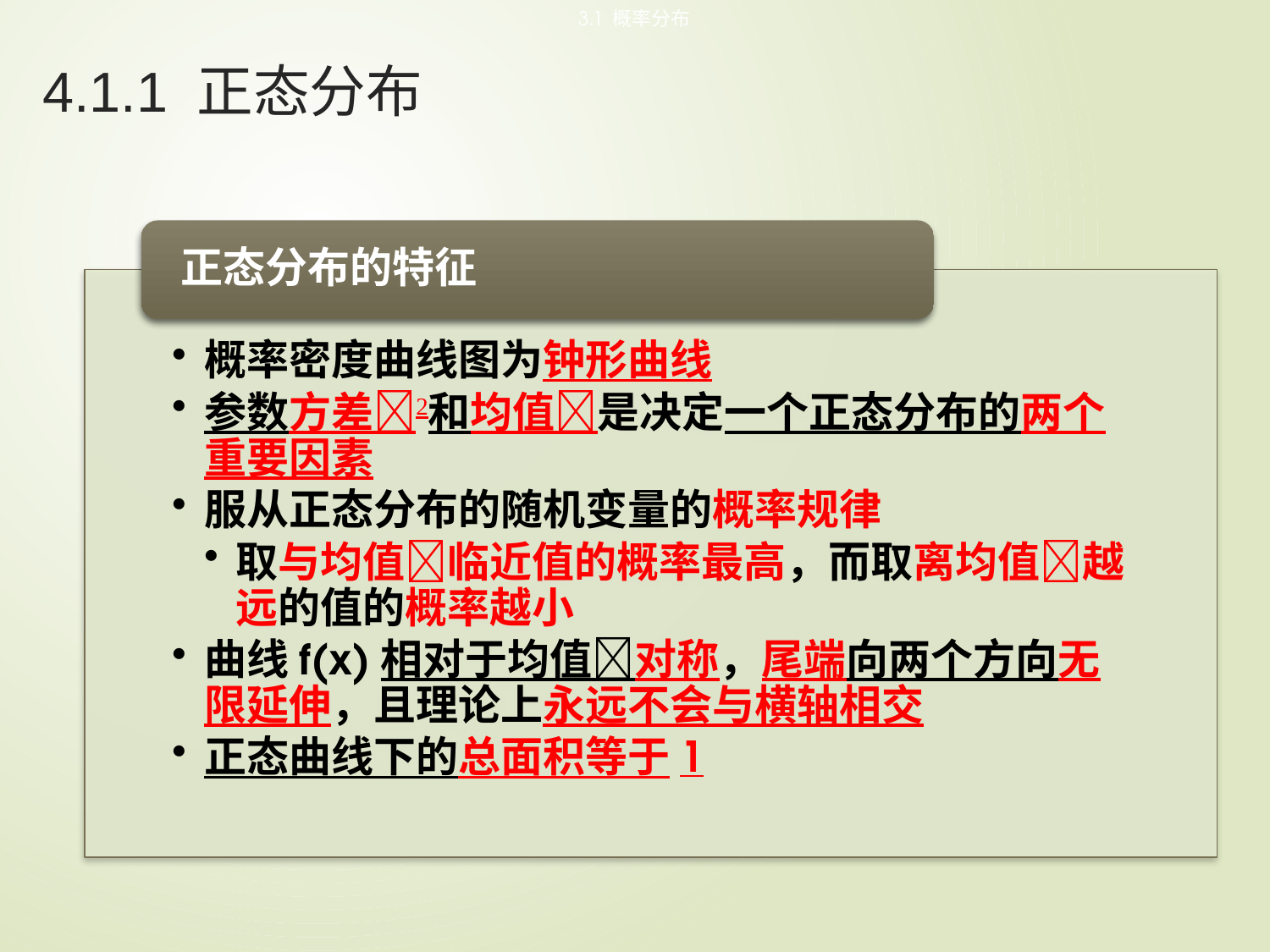

3.1 概率分布
# 4.1.1 正态分布
概率密度曲线图为钟形曲线
参数方差σ2和均值μ是决定一个正态分布的两个重要因素
服从正态分布的随机变量的概率规律
取与均值μ临近值的概率最高，而取离均值μ越远的值的概率越小
曲线f(x)相对于均值μ对称，尾端向两个方向无限延伸，且理论上永远不会与横轴相交
正态曲线下的总面积等于1
正态分布的特征